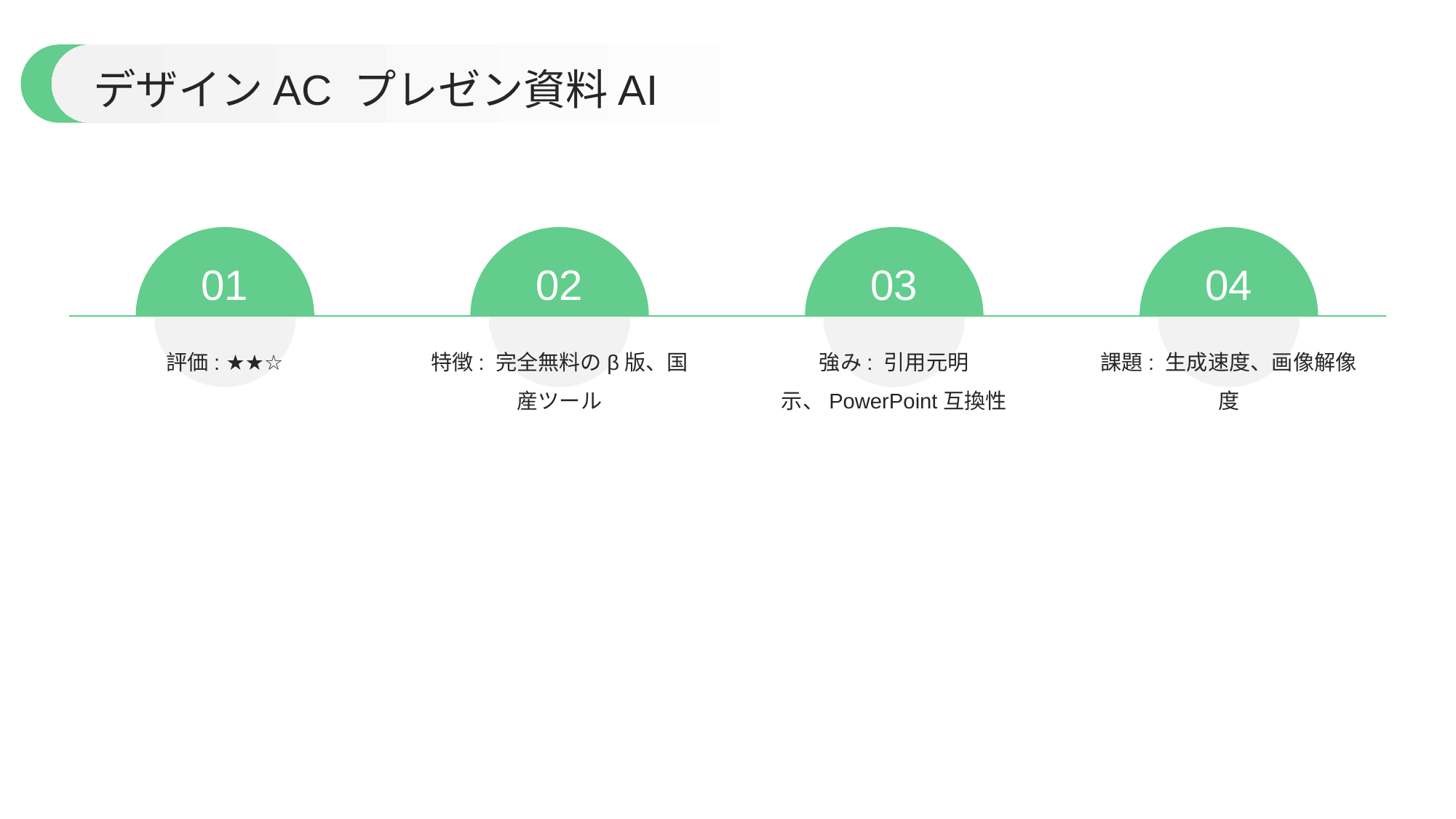

デザインAC プレゼン資料AI

01
02
03
04
評価: ★★☆
特徴: 完全無料のβ版、国産ツール
強み: 引用元明示、PowerPoint互換性
課題: 生成速度、画像解像度